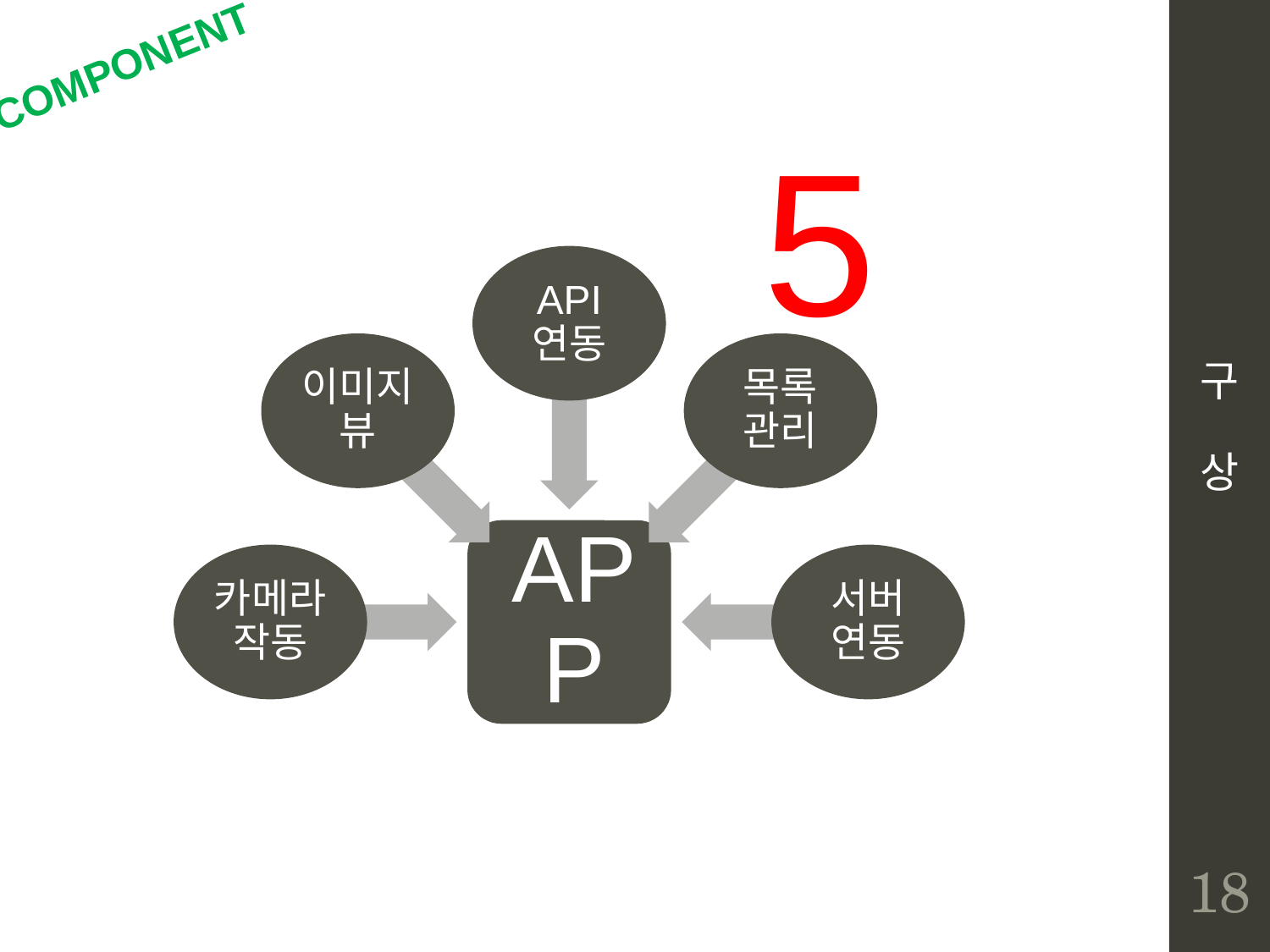

# 구 상
COMPONENT
5
APP
카메라
작동
이미지
뷰
API
연동
목록
관리
서버
연동
18